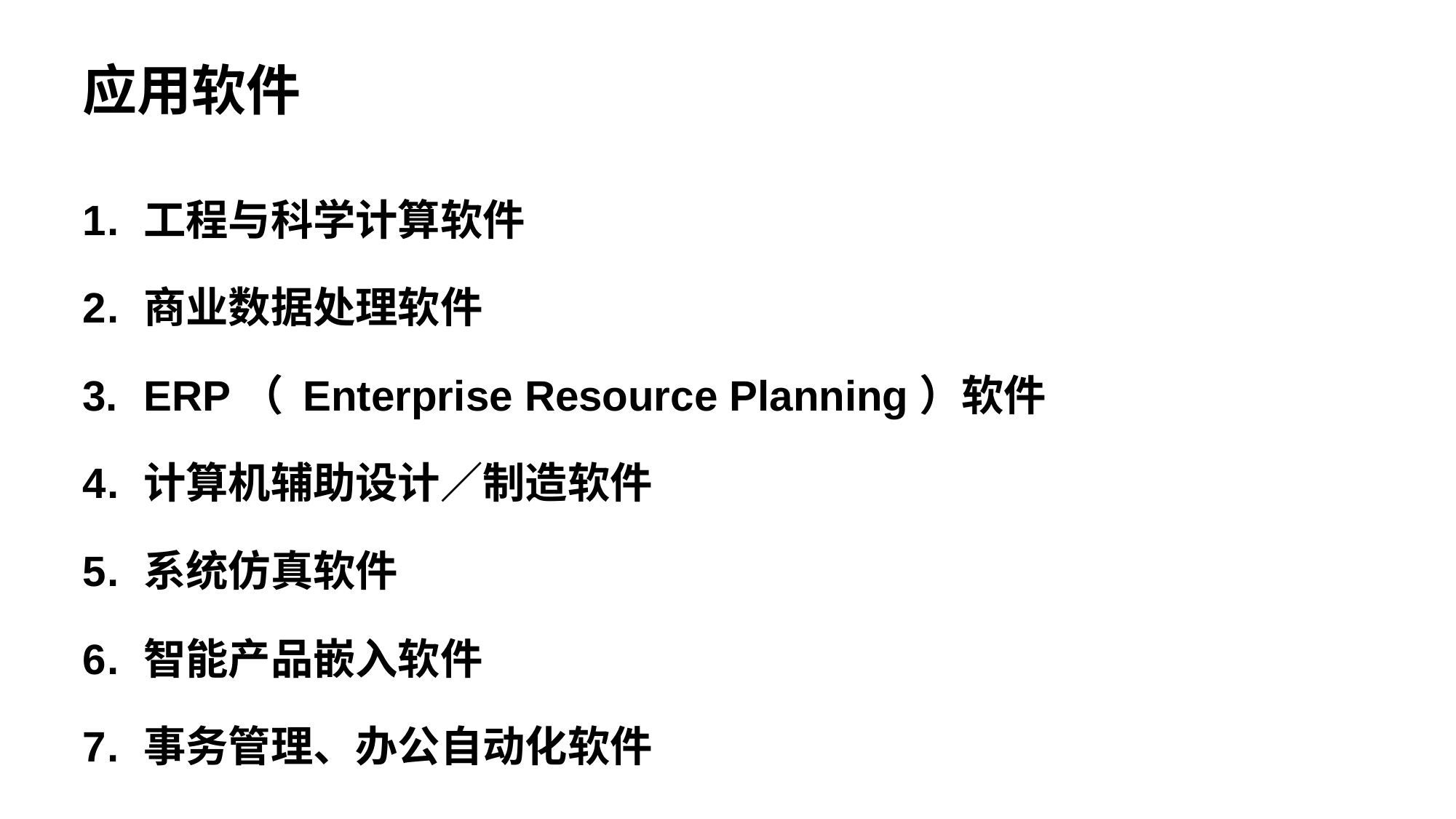

应用软件
工程与科学计算软件
商业数据处理软件
ERP（ Enterprise Resource Planning）软件
计算机辅助设计／制造软件
系统仿真软件
智能产品嵌入软件
事务管理、办公自动化软件